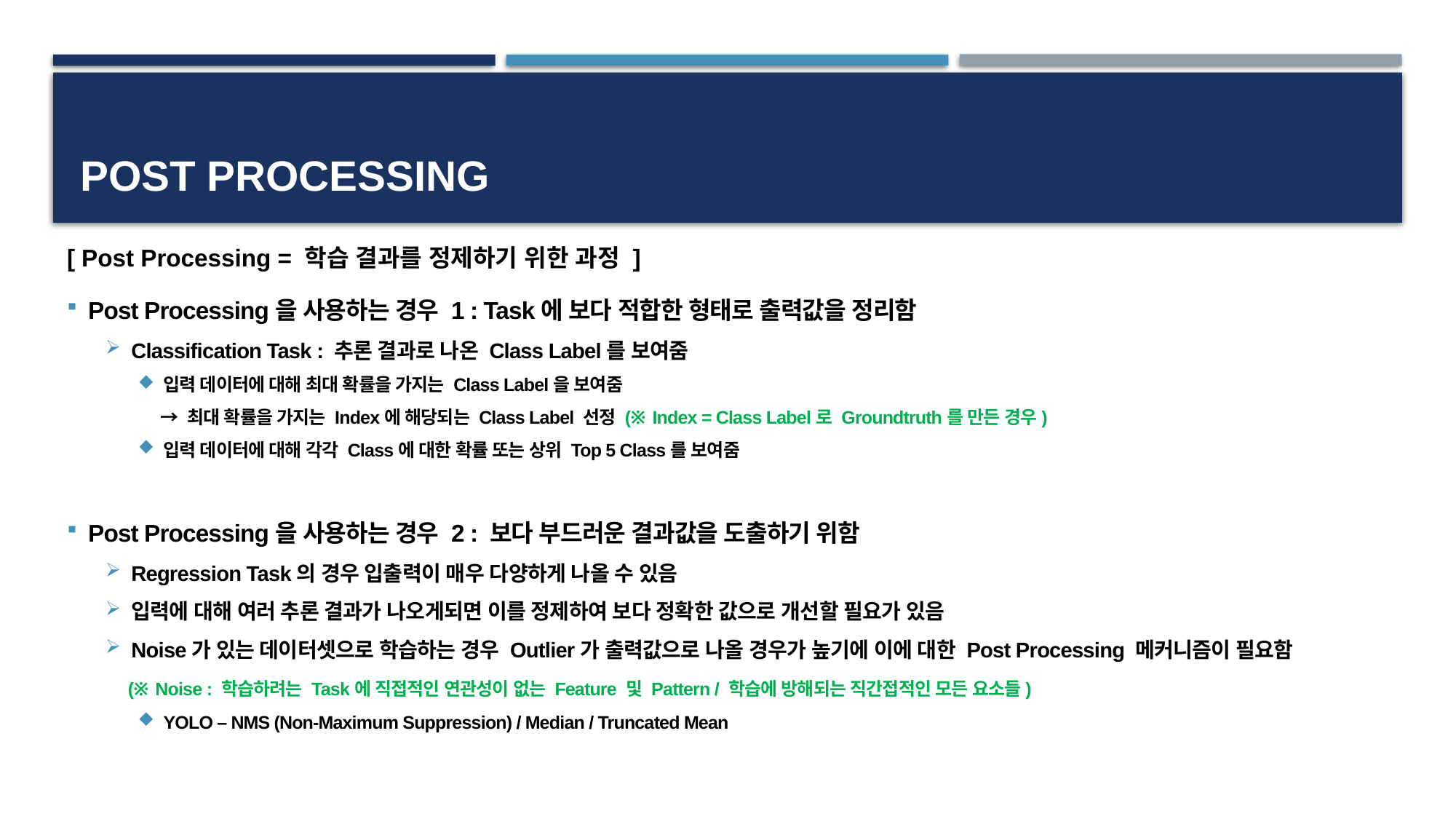

# Post Processing
[ Post Processing = 학습 결과를 정제하기 위한 과정 ]
Post Processing을 사용하는 경우 1 : Task에 보다 적합한 형태로 출력값을 정리함
Classification Task : 추론 결과로 나온 Class Label를 보여줌
입력 데이터에 대해 최대 확률을 가지는 Class Label을 보여줌
     → 최대 확률을 가지는 Index에 해당되는 Class Label 선정 (※ Index = Class Label로 Groundtruth를 만든 경우)
입력 데이터에 대해 각각 Class에 대한 확률 또는 상위 Top 5 Class를 보여줌

Post Processing을 사용하는 경우 2 : 보다 부드러운 결과값을 도출하기 위함
Regression Task의 경우 입출력이 매우 다양하게 나올 수 있음
입력에 대해 여러 추론 결과가 나오게되면 이를 정제하여 보다 정확한 값으로 개선할 필요가 있음
Noise가 있는 데이터셋으로 학습하는 경우 Outlier가 출력값으로 나올 경우가 높기에 이에 대한 Post Processing 메커니즘이 필요함
    (※ Noise : 학습하려는 Task에 직접적인 연관성이 없는 Feature 및 Pattern / 학습에 방해되는 직간접적인 모든 요소들)
YOLO – NMS (Non-Maximum Suppression) / Median / Truncated Mean